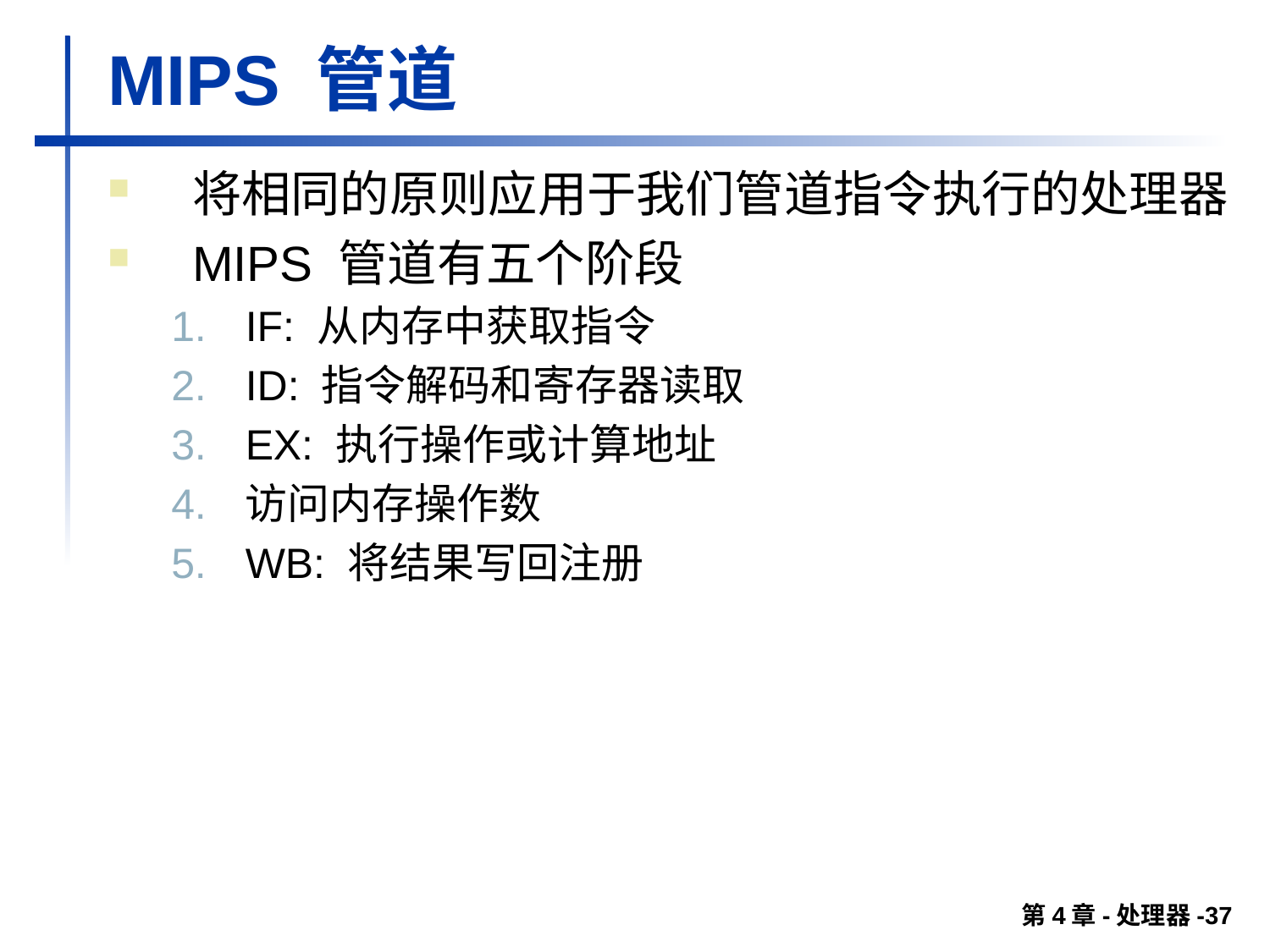

# MIPS 管道
将相同的原则应用于我们管道指令执行的处理器
MIPS 管道有五个阶段
IF: 从内存中获取指令
ID: 指令解码和寄存器读取
EX: 执行操作或计算地址
访问内存操作数
WB: 将结果写回注册
第4章-处理器-37